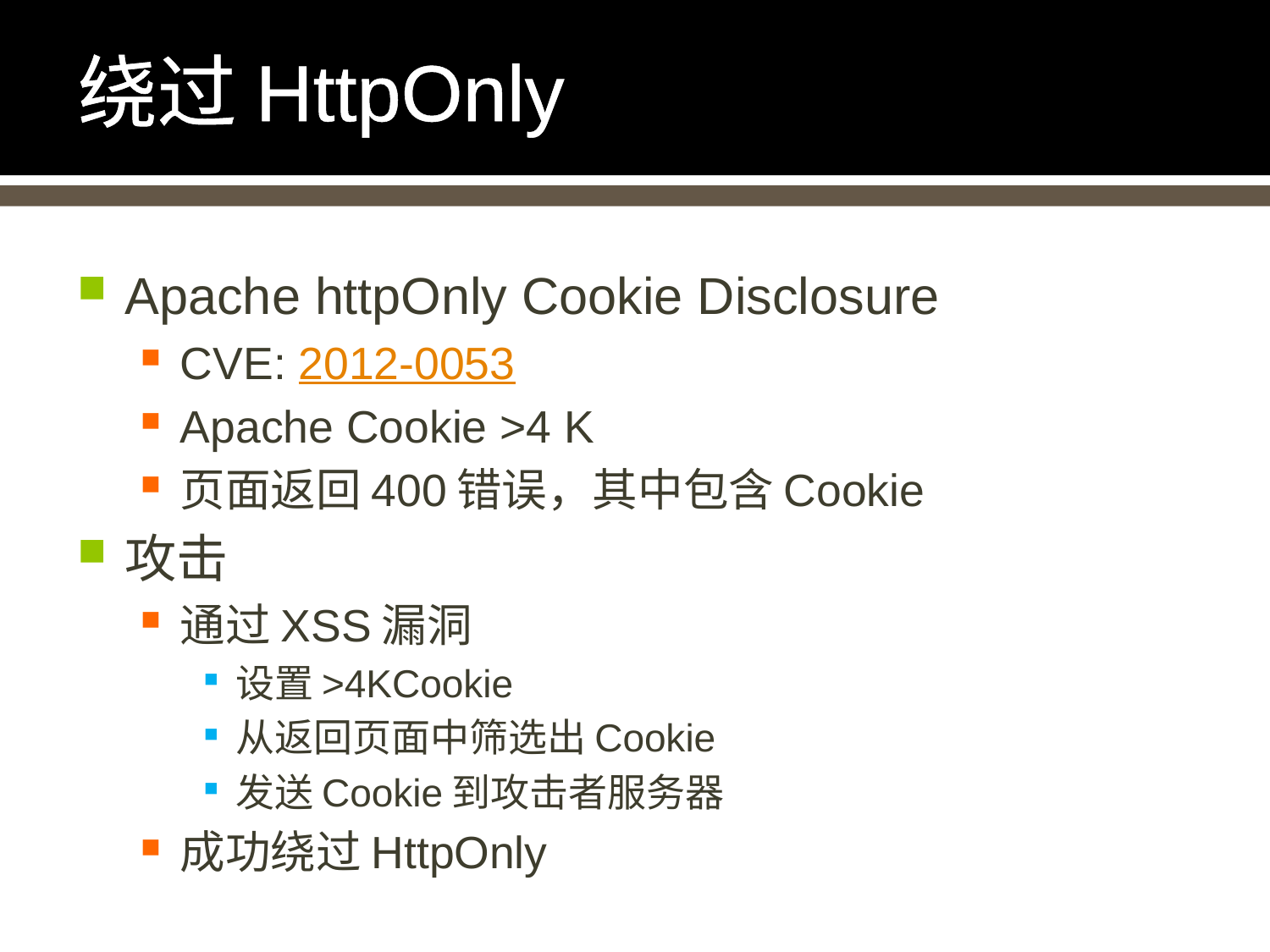

# 绕过HttpOnly
Apache httpOnly Cookie Disclosure
CVE: 2012-0053
Apache Cookie >4 K
页面返回400错误，其中包含Cookie
攻击
通过XSS漏洞
设置>4KCookie
从返回页面中筛选出Cookie
发送Cookie到攻击者服务器
成功绕过HttpOnly